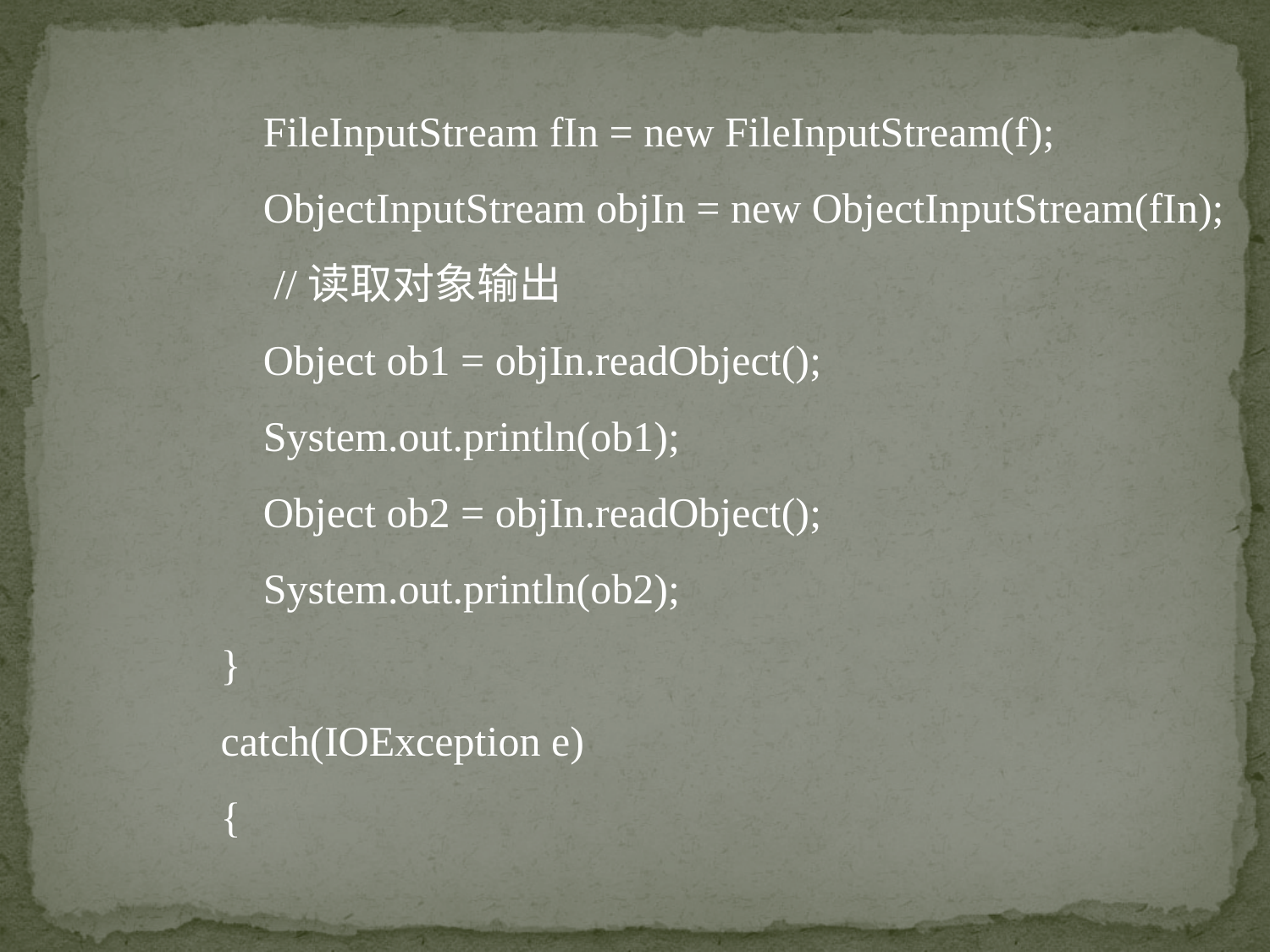

FileInputStream fIn = new FileInputStream(f);
	ObjectInputStream objIn = new ObjectInputStream(fIn);
             //读取对象输出
	Object ob1 = objIn.readObject();
	System.out.println(ob1);
	Object ob2 = objIn.readObject();
	System.out.println(ob2);
        }
        catch(IOException e)
        {